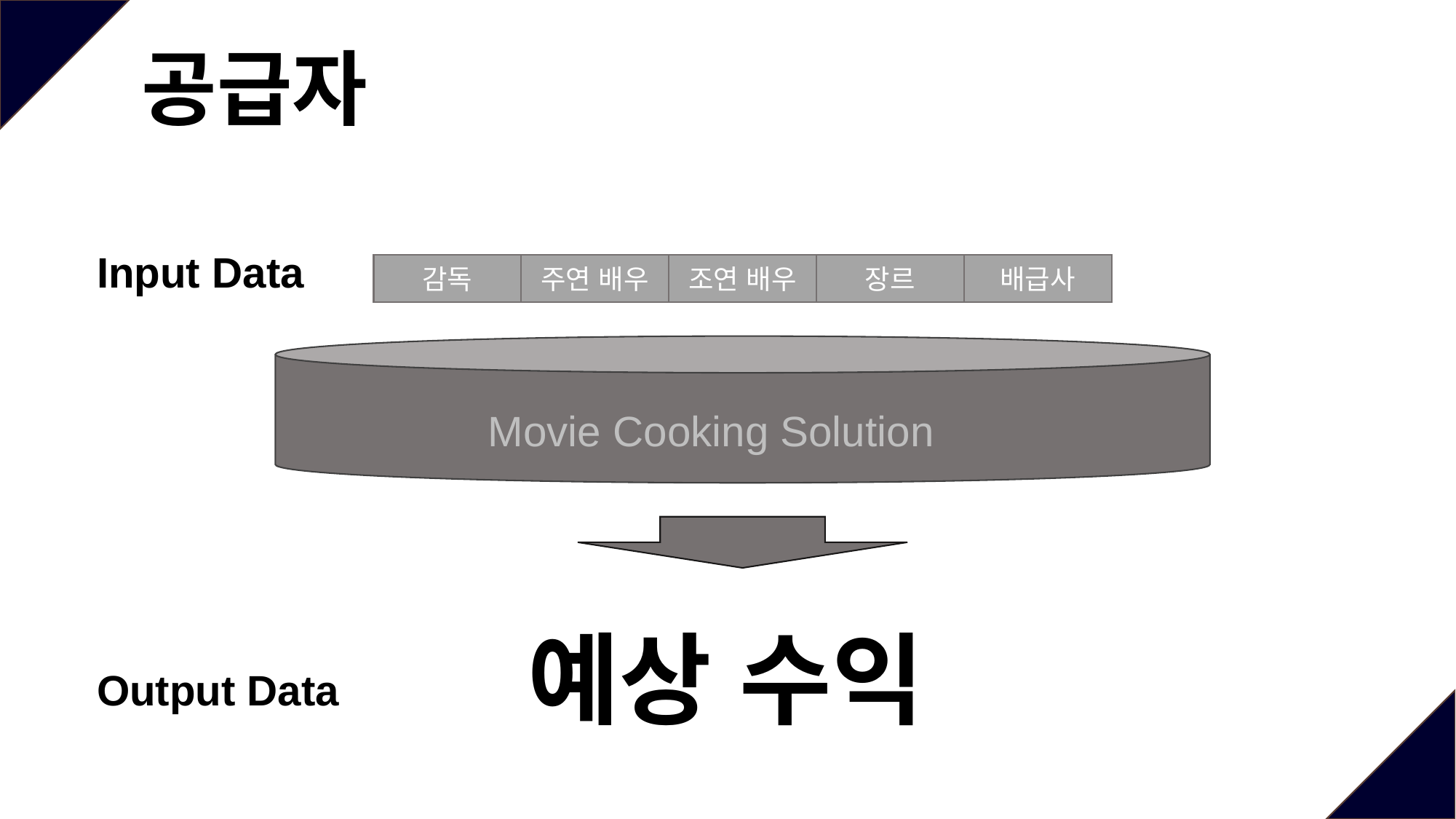

공급자
Input Data
감독
주연 배우
조연 배우
장르
배급사

Movie Cooking Solution

예상 수익
Output Data